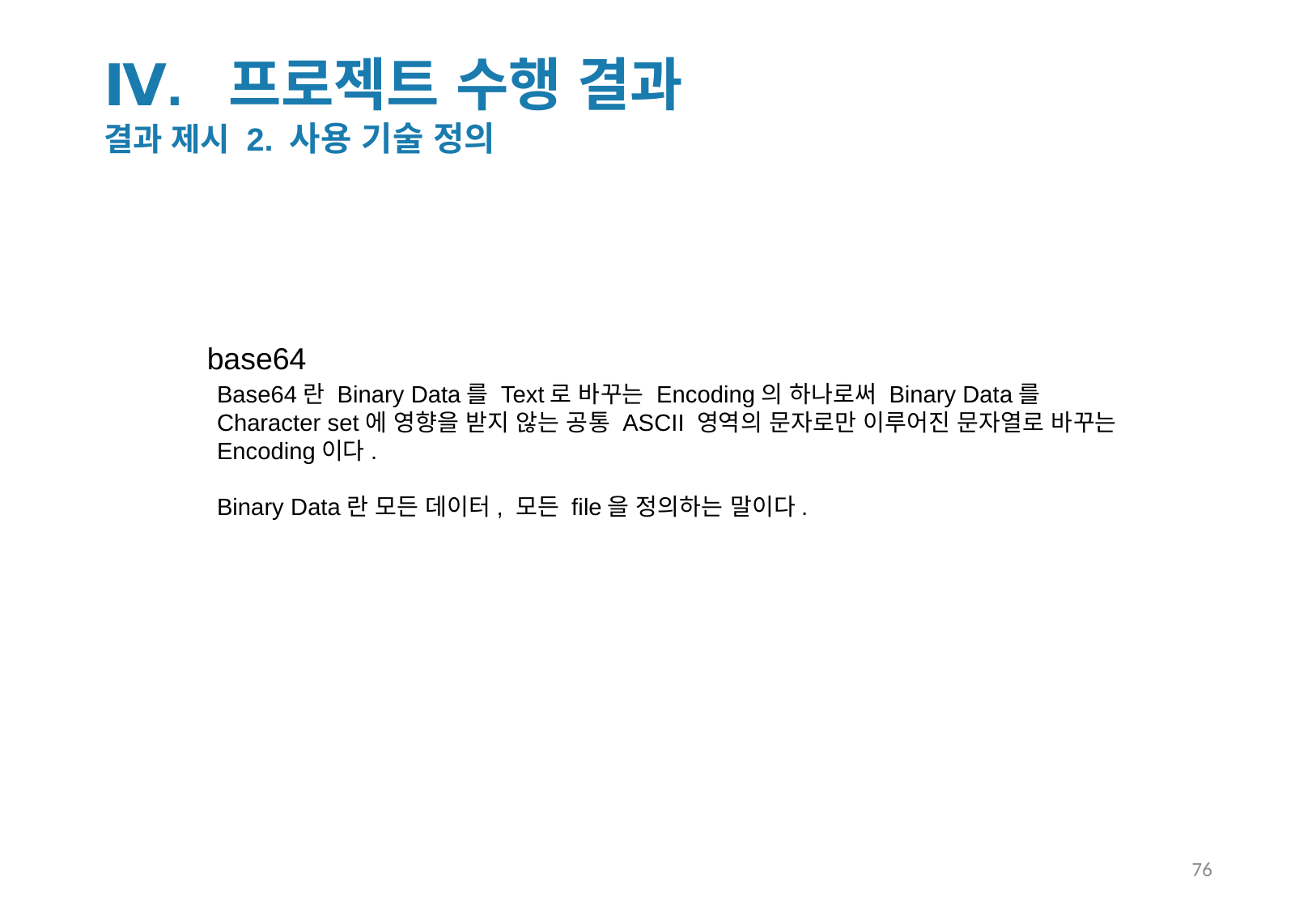

Ⅳ.  프로젝트 수행 결과
결과 제시 2. 사용 기술 정의
base64

Base64란 Binary Data를 Text로 바꾸는 Encoding의 하나로써 Binary Data를 Character set에 영향을 받지 않는 공통 ASCII 영역의 문자로만 이루어진 문자열로 바꾸는 Encoding이다.

Binary Data란 모든 데이터, 모든 file을 정의하는 말이다.
76